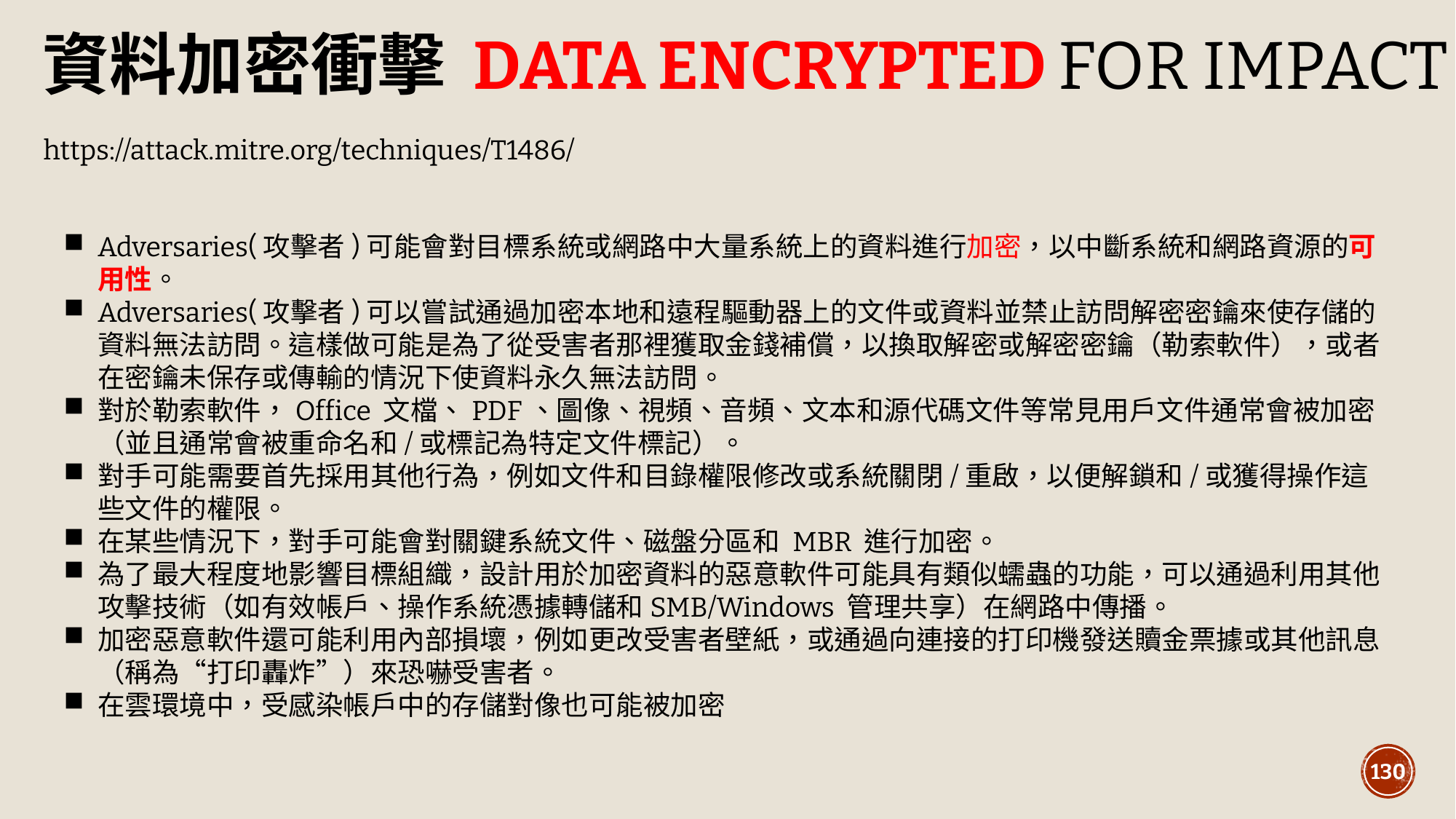

# 資料加密衝擊 Data Encrypted for Impact
https://attack.mitre.org/techniques/T1486/
Adversaries(攻擊者)可能會對目標系統或網路中大量系統上的資料進行加密，以中斷系統和網路資源的可用性。
Adversaries(攻擊者)可以嘗試通過加密本地和遠程驅動器上的文件或資料並禁止訪問解密密鑰來使存儲的資料無法訪問。這樣做可能是為了從受害者那裡獲取金錢補償，以換取解密或解密密鑰（勒索軟件），或者在密鑰未保存或傳輸的情況下使資料永久無法訪問。
對於勒索軟件，Office 文檔、PDF、圖像、視頻、音頻、文本和源代碼文件等常見用戶文件通常會被加密（並且通常會被重命名和/或標記為特定文件標記）。
對手可能需要首先採用其他行為，例如文件和目錄權限修改或系統關閉/重啟，以便解鎖和/或獲得操作這些文件的權限。
在某些情況下，對手可能會對關鍵系統文件、磁盤分區和 MBR 進行加密。
為了最大程度地影響目標組織，設計用於加密資料的惡意軟件可能具有類似蠕蟲的功能，可以通過利用其他攻擊技術（如有效帳戶、操作系統憑據轉儲和SMB/Windows 管理共享）在網路中傳播。
加密惡意軟件還可能利用內部損壞，例如更改受害者壁紙，或通過向連接的打印機發送贖金票據或其他訊息（稱為“打印轟炸”）來恐嚇受害者。
在雲環境中，受感染帳戶中的存儲對像也可能被加密
130